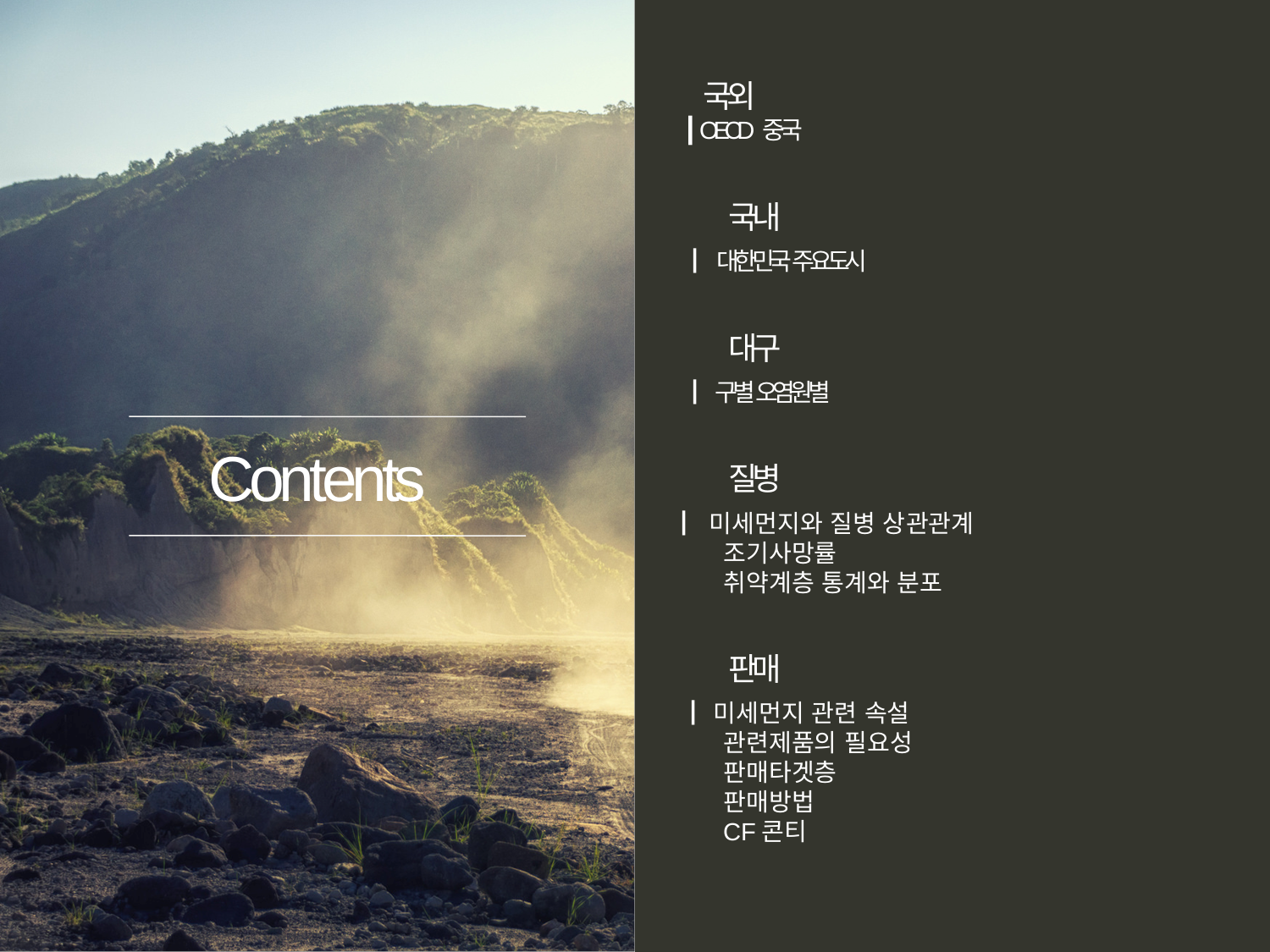

Contents
            국외
                     ┃ OECD 중국
   국내
                     ┃  대한민국   주요도시
   대구
                     ┃ 구별   오염원별
   질병
                              ┃ 미세먼지와 질병 상관관계
          조기사망률
          취약계층 통계와 분포
   판매
                    ┃ 미세먼지 관련 속설
          관련제품의 필요성
          판매타겟층
          판매방법
          CF콘티